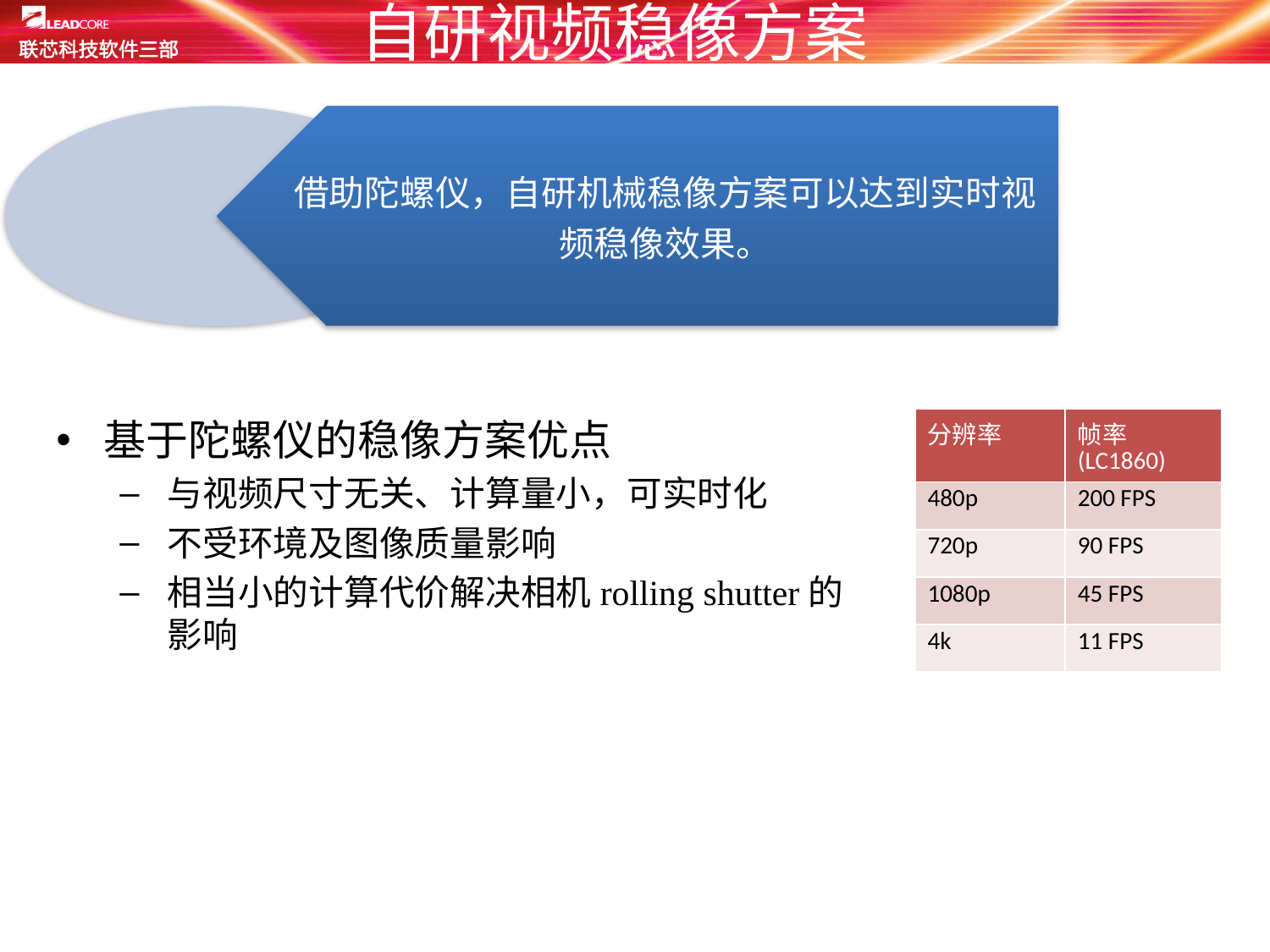

# 自研视频稳像方案
借助陀螺仪，自研机械稳像方案可以达到实时视频稳像效果。
基于陀螺仪的稳像方案优点
与视频尺寸无关、计算量小，可实时化
不受环境及图像质量影响
相当小的计算代价解决相机rolling shutter的影响
| 分辨率 | 帧率(LC1860) |
| --- | --- |
| 480p | 200 FPS |
| 720p | 90 FPS |
| 1080p | 45 FPS |
| 4k | 11 FPS |